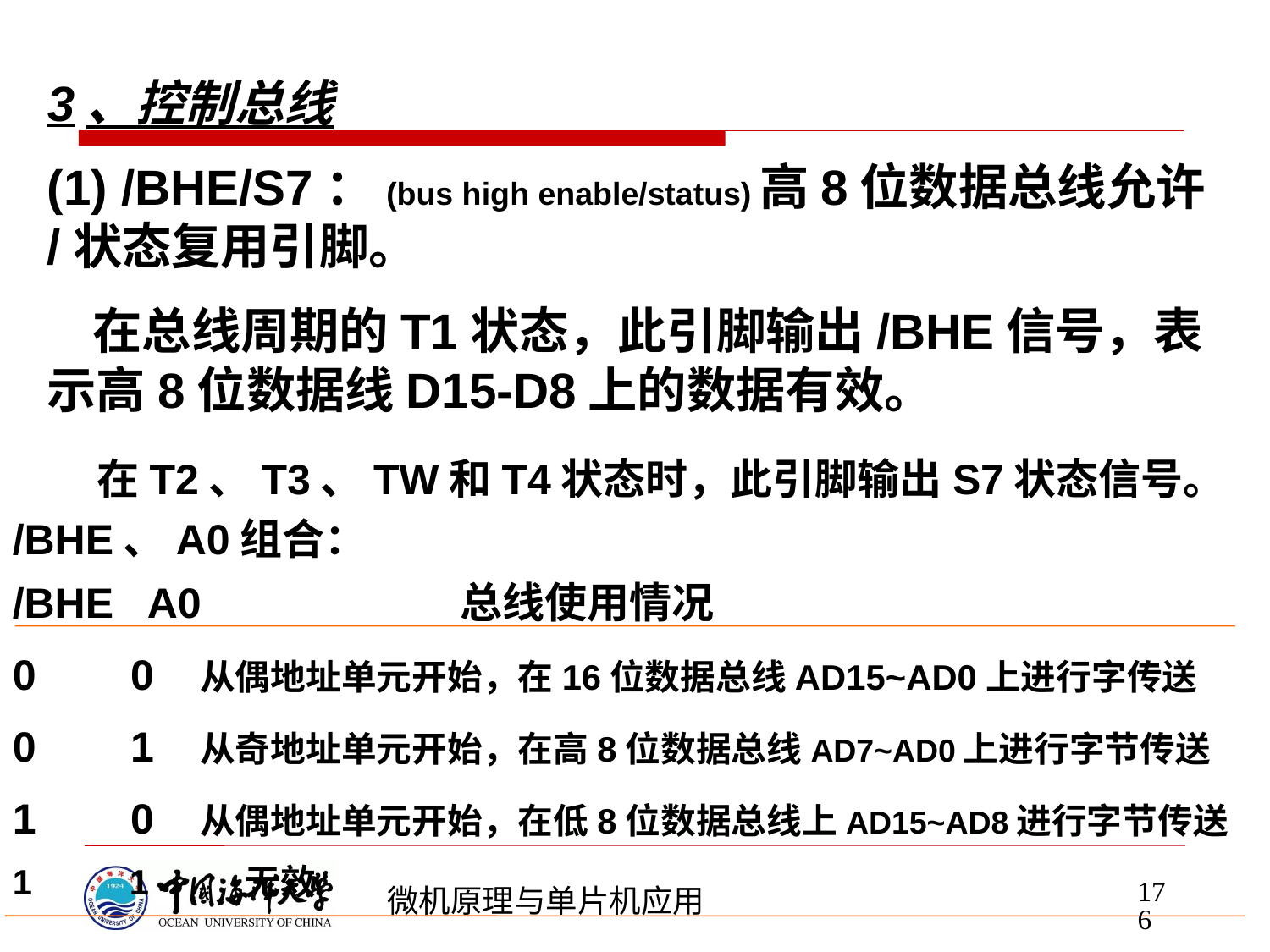

3、控制总线
(1) /BHE/S7：(bus high enable/status)高8位数据总线允许/状态复用引脚。
   在总线周期的T1状态，此引脚输出/BHE信号，表示高8位数据线D15-D8上的数据有效。
在T2、T3、TW和T4状态时，此引脚输出S7状态信号。
/BHE、A0组合：
/BHE   A0                     总线使用情况
0        0   从偶地址单元开始，在16位数据总线AD15~AD0上进行字传送
0        1   从奇地址单元开始，在高8位数据总线AD7~AD0上进行字节传送
1        0   从偶地址单元开始，在低8位数据总线上AD15~AD8进行字节传送
1          1         无效

176